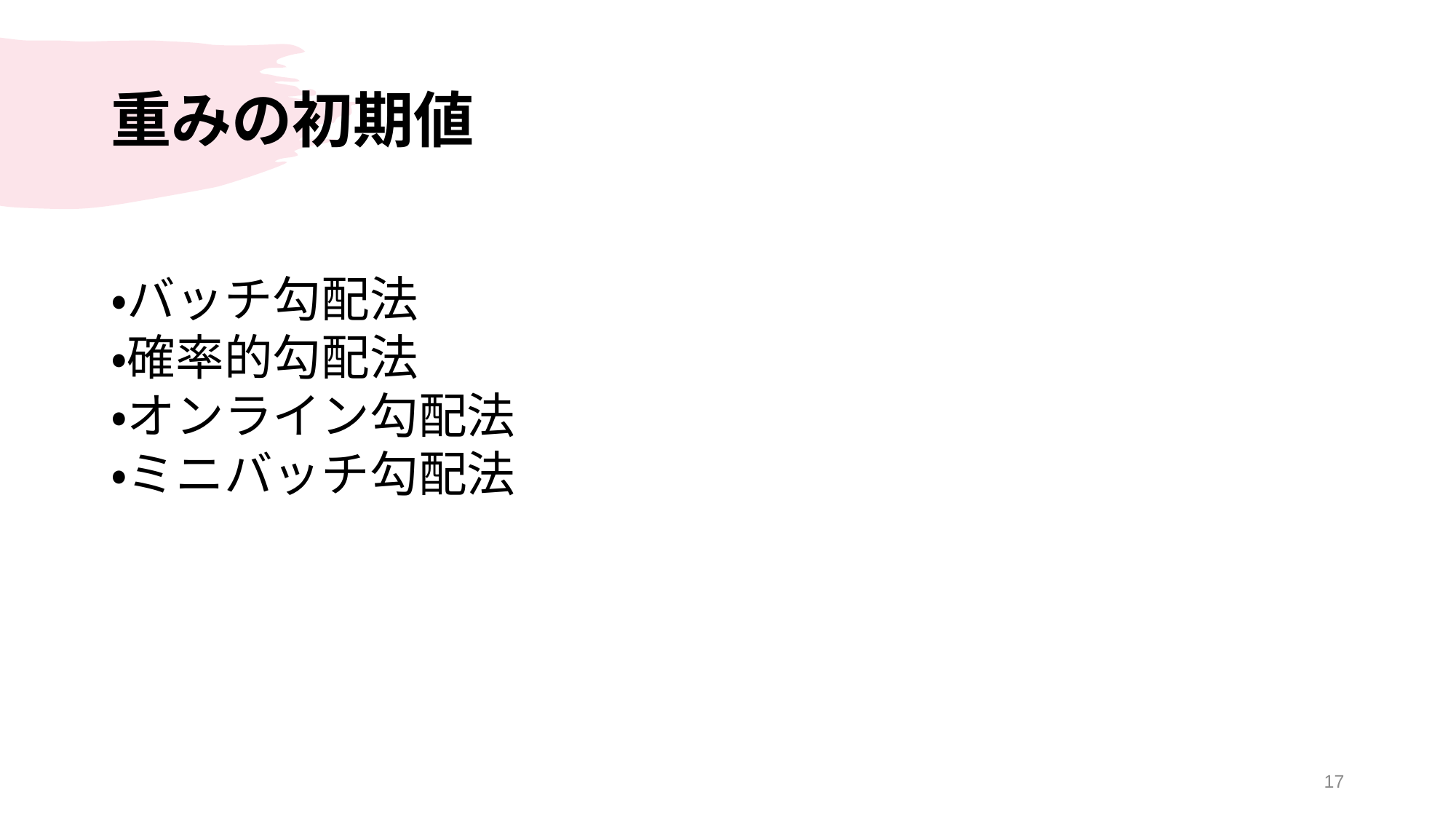

# 重みの初期値
・バッチ勾配法
・確率的勾配法
・オンライン勾配法
・ミニバッチ勾配法
17